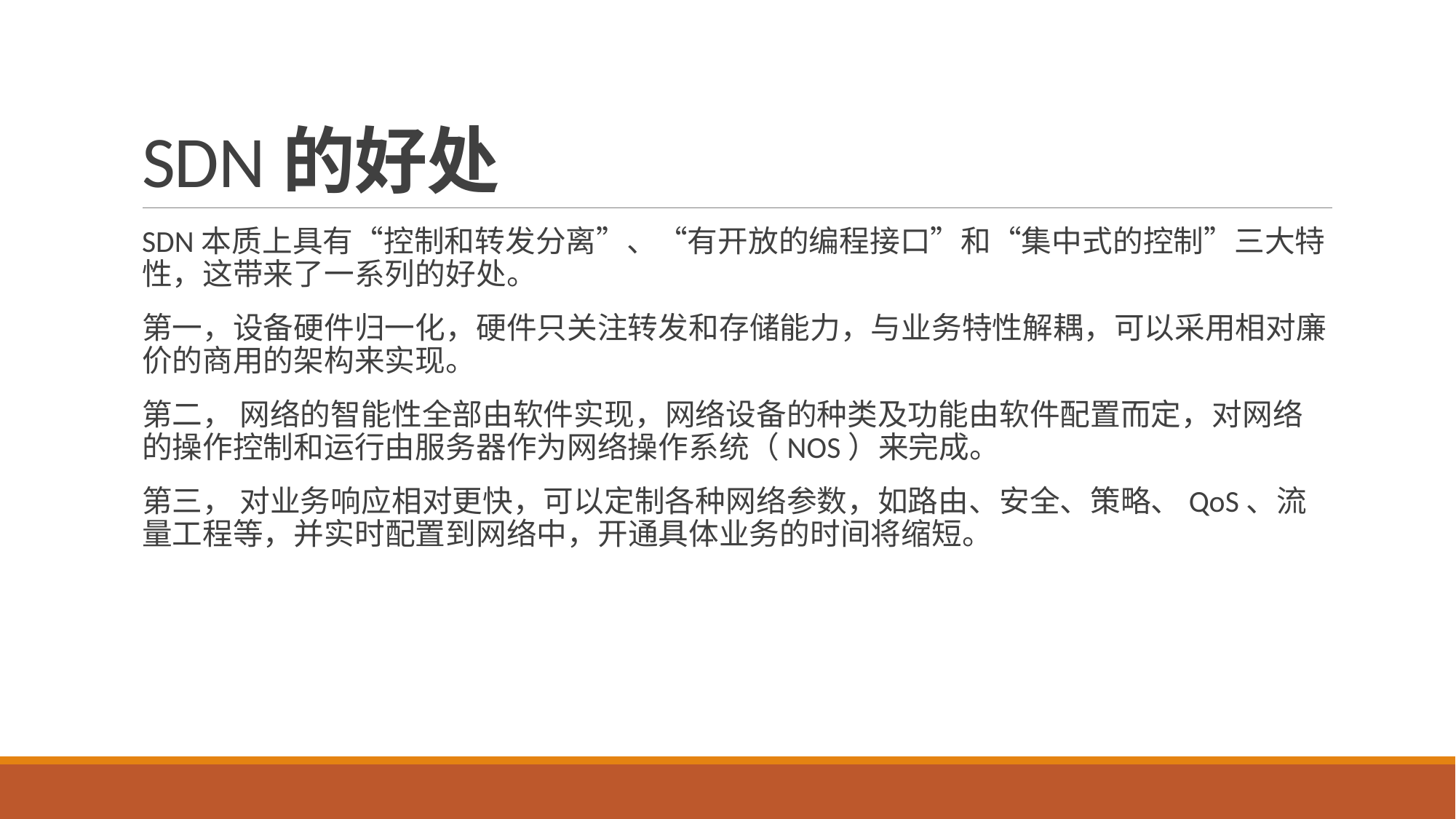

# SDN的好处
SDN本质上具有“控制和转发分离”、“有开放的编程接口”和“集中式的控制”三大特性，这带来了一系列的好处。
第一，设备硬件归一化，硬件只关注转发和存储能力，与业务特性解耦，可以采用相对廉价的商用的架构来实现。
第二， 网络的智能性全部由软件实现，网络设备的种类及功能由软件配置而定，对网络的操作控制和运行由服务器作为网络操作系统（NOS）来完成。
第三， 对业务响应相对更快，可以定制各种网络参数，如路由、安全、策略、QoS、流量工程等，并实时配置到网络中，开通具体业务的时间将缩短。